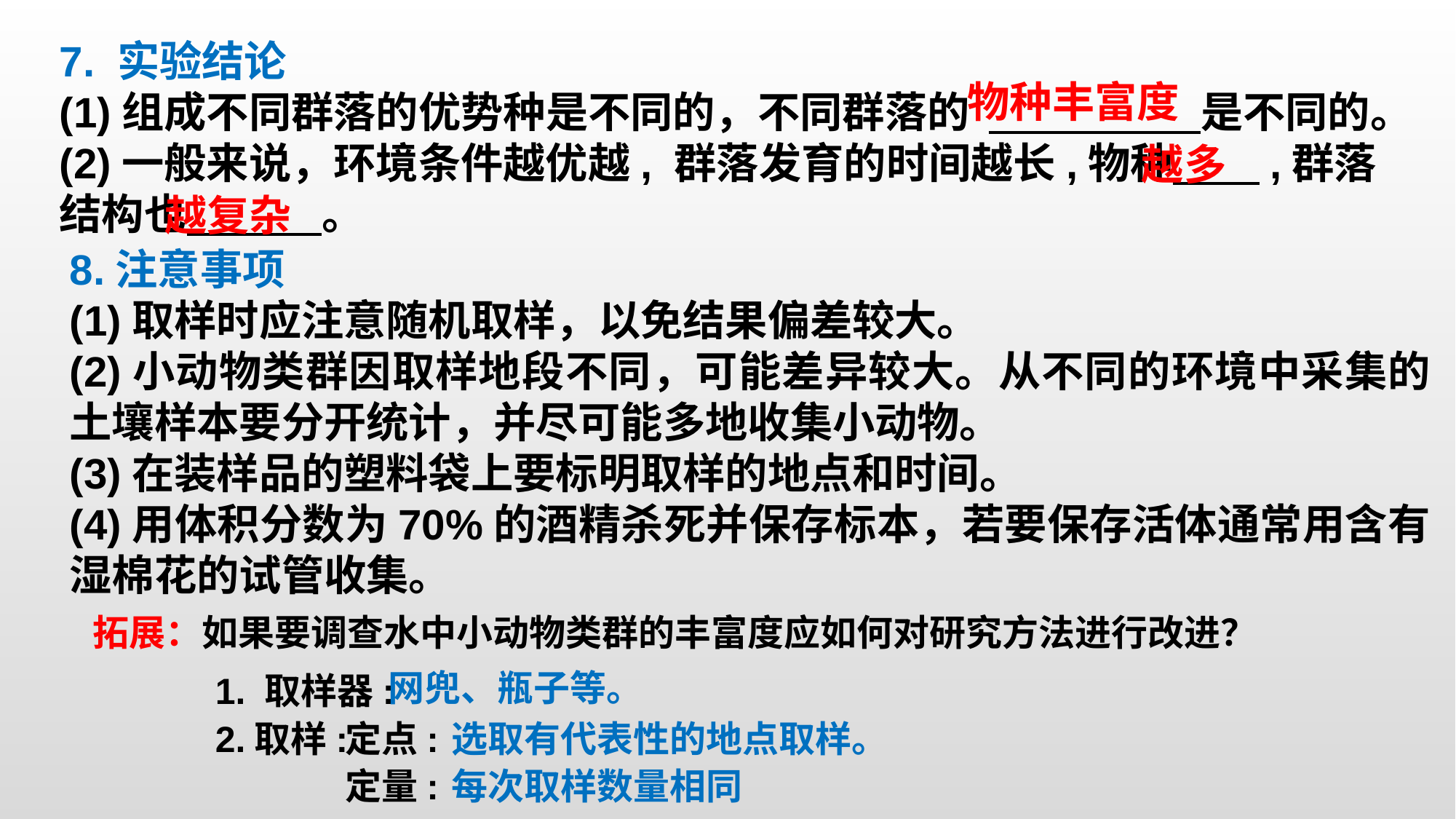

7. 实验结论
(1)组成不同群落的优势种是不同的，不同群落的                        是不同的。
(2)一般来说，环境条件越优越, 群落发育的时间越长,物种         ,群落结构也              。
物种丰富度
越多
越复杂
8.注意事项
(1)取样时应注意随机取样，以免结果偏差较大。
(2)小动物类群因取样地段不同，可能差异较大。从不同的环境中采集的土壤样本要分开统计，并尽可能多地收集小动物。
(3)在装样品的塑料袋上要标明取样的地点和时间。
(4)用体积分数为70%的酒精杀死并保存标本，若要保存活体通常用含有湿棉花的试管收集。

拓展：如果要调查水中小动物类群的丰富度应如何对研究方法进行改进？
网兜、瓶子等。
1. 取样器:
2.取样:
定点:
选取有代表性的地点取样。
定量:
每次取样数量相同